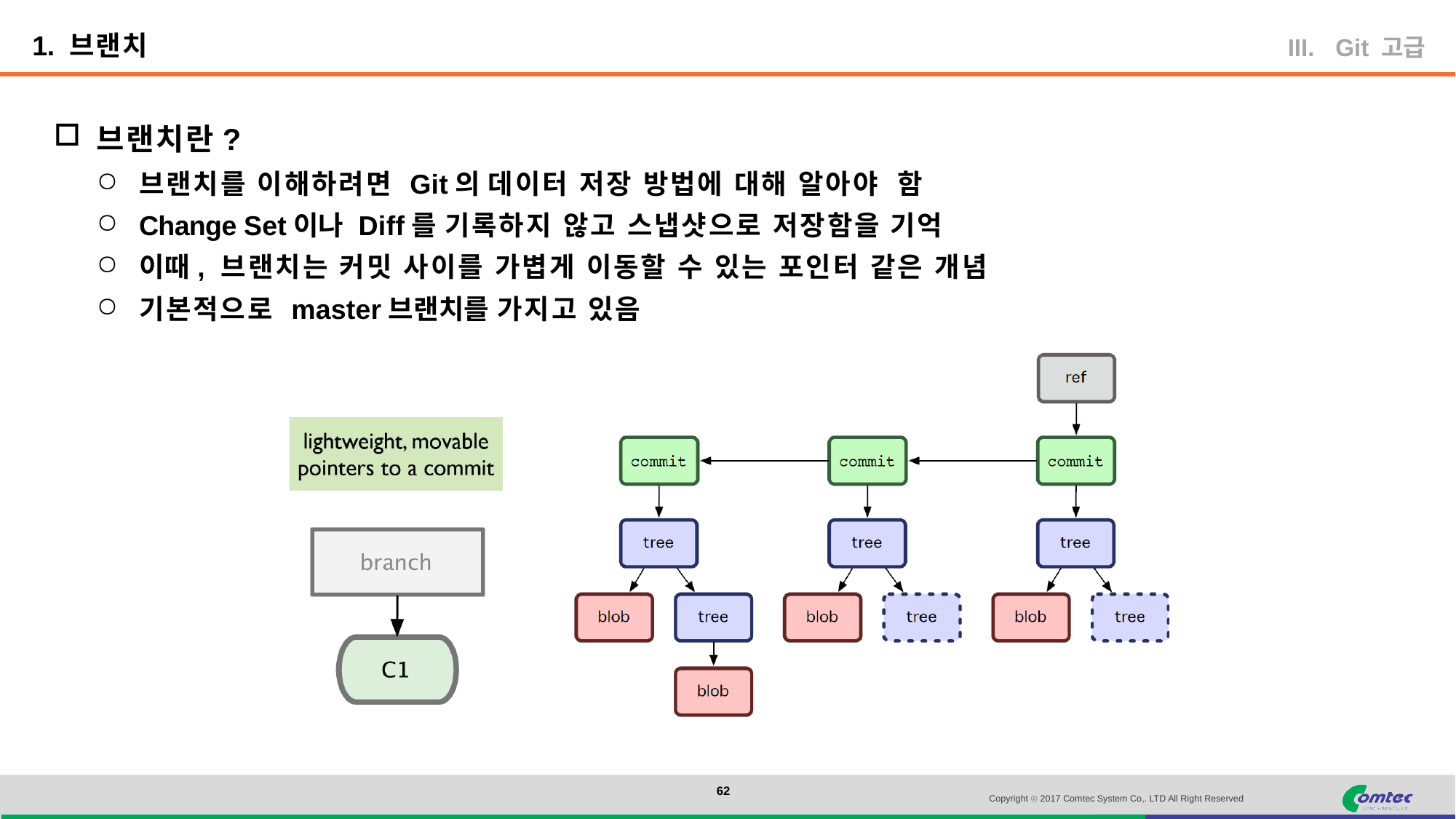

1. 브랜치
Git 고급
브랜치란?
브랜치를 이해하려면 Git의 데이터 저장 방법에 대해 알아야 함
Change Set이나 Diff를 기록하지 않고 스냅샷으로 저장함을 기억
이때, 브랜치는 커밋 사이를 가볍게 이동할 수 있는 포인터 같은 개념
기본적으로 master브랜치를 가지고 있음